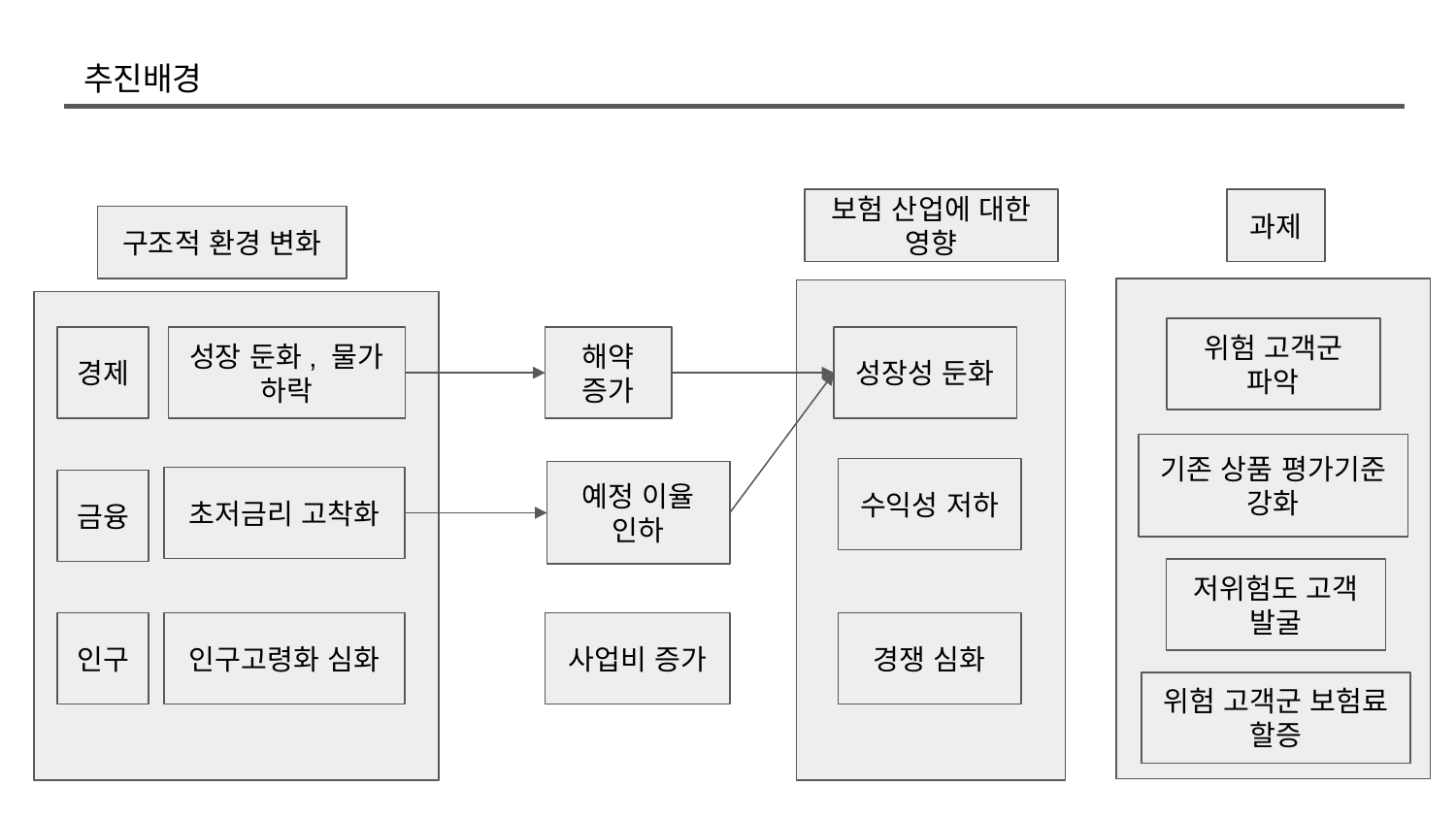

추진배경

보험 산업에 대한 영향
과제
구조적 환경 변화

위험 고객군 파악
성장성 둔화
성장 둔화, 물가 하락
해약 증가
경제
기존 상품 평가기준 강화
수익성 저하
예정 이율 인하
초저금리 고착화
금융
저위험도 고객 발굴
경쟁 심화
인구
인구고령화 심화
사업비 증가
위험 고객군 보험료 할증